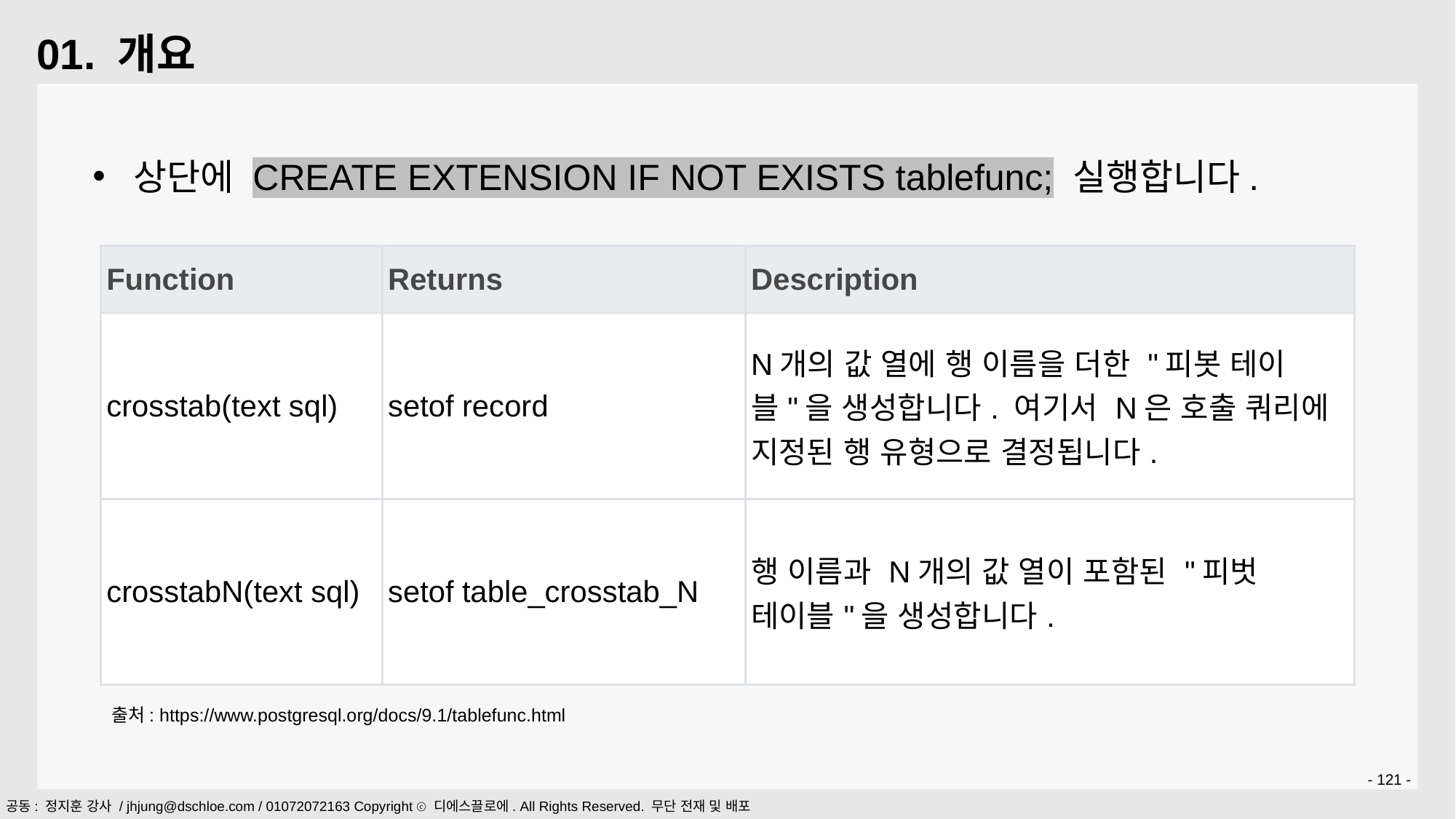

01. 개요
상단에 CREATE EXTENSION IF NOT EXISTS tablefunc; 실행합니다.
| Function | Returns | Description |
| --- | --- | --- |
| crosstab(text sql) | setof record | N개의 값 열에 행 이름을 더한 "피봇 테이블"을 생성합니다. 여기서 N은 호출 쿼리에 지정된 행 유형으로 결정됩니다. |
| crosstabN(text sql) | setof table\_crosstab\_N | 행 이름과 N개의 값 열이 포함된 "피벗 테이블"을 생성합니다. |
출처: https://www.postgresql.org/docs/9.1/tablefunc.html
- 121 -